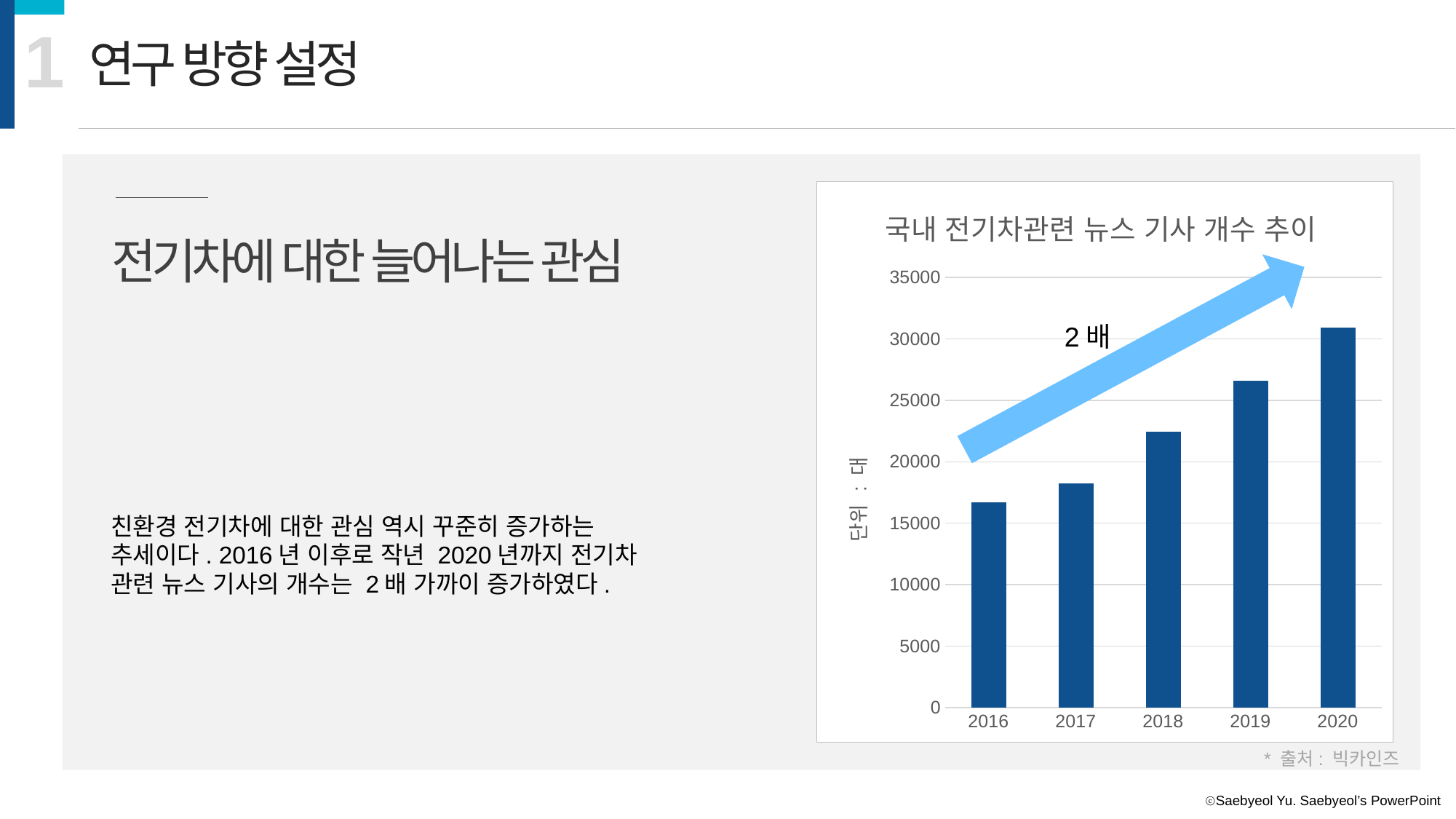

1
연구 방향 설정

### Chart: 국내 전기차관련 뉴스 기사 개수 추이

| Category | 전기차 |
|---|---|
| 2016 | 16689.0 |
| 2017 | 18269.0 |
| 2018 | 22440.0 |
| 2019 | 26613.0 |
| 2020 | 30906.0 |
전기차에 대한 늘어나는 관심
2배

친환경 전기차에 대한 관심 역시 꾸준히 증가하는
추세이다. 2016년 이후로 작년 2020년까지 전기차
관련 뉴스 기사의 개수는 2배 가까이 증가하였다.
* 출처: 빅카인즈